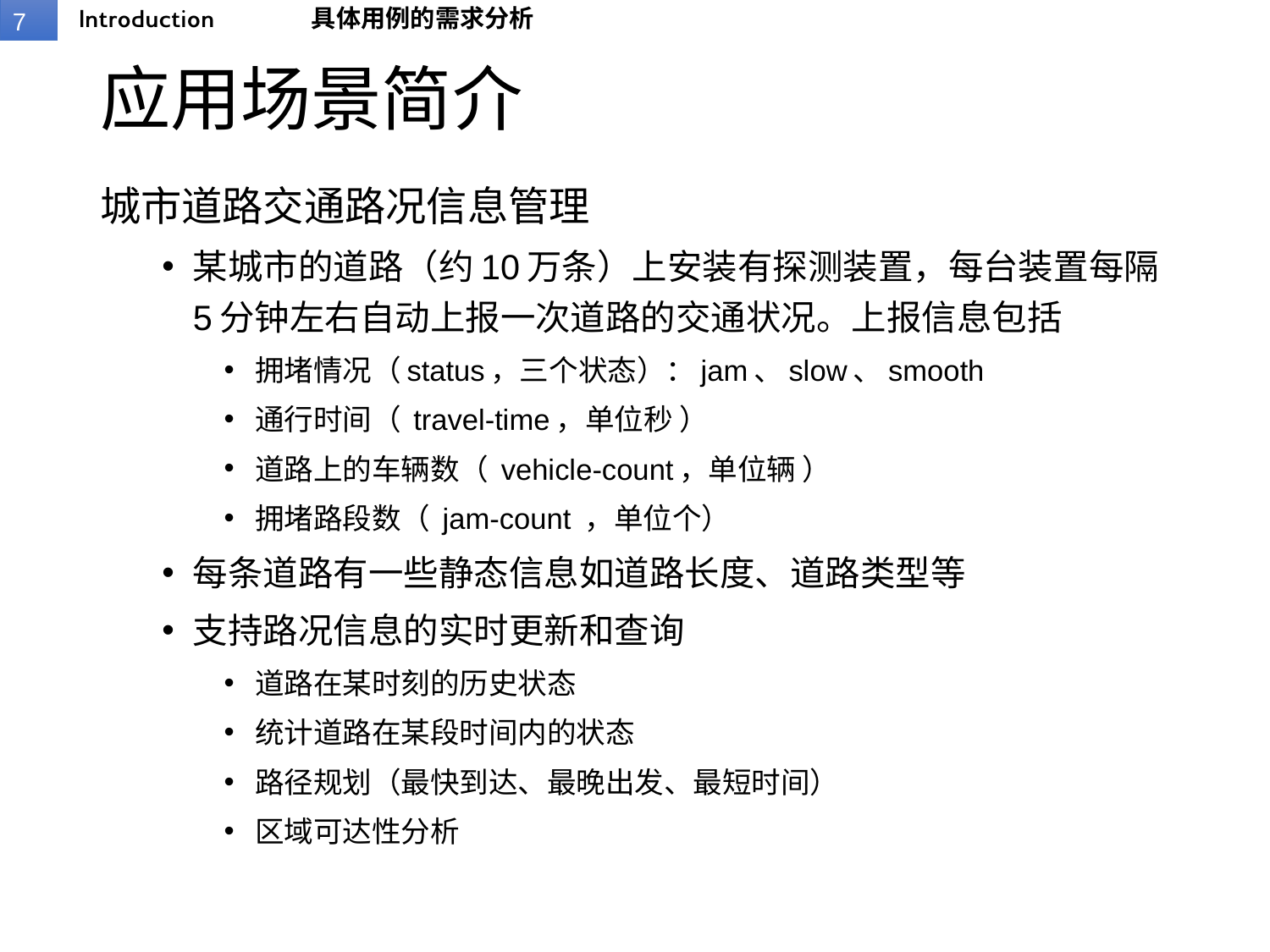

Introduction
具体用例的需求分析
# 应用场景简介
城市道路交通路况信息管理
某城市的道路（约10万条）上安装有探测装置，每台装置每隔5分钟左右自动上报一次道路的交通状况。上报信息包括
拥堵情况（status，三个状态）：jam、slow、smooth
通行时间（ travel-time，单位秒 ）
道路上的车辆数（ vehicle-count，单位辆 ）
拥堵路段数（ jam-count ，单位个）
每条道路有一些静态信息如道路长度、道路类型等
支持路况信息的实时更新和查询
道路在某时刻的历史状态
统计道路在某段时间内的状态
路径规划（最快到达、最晚出发、最短时间）
区域可达性分析